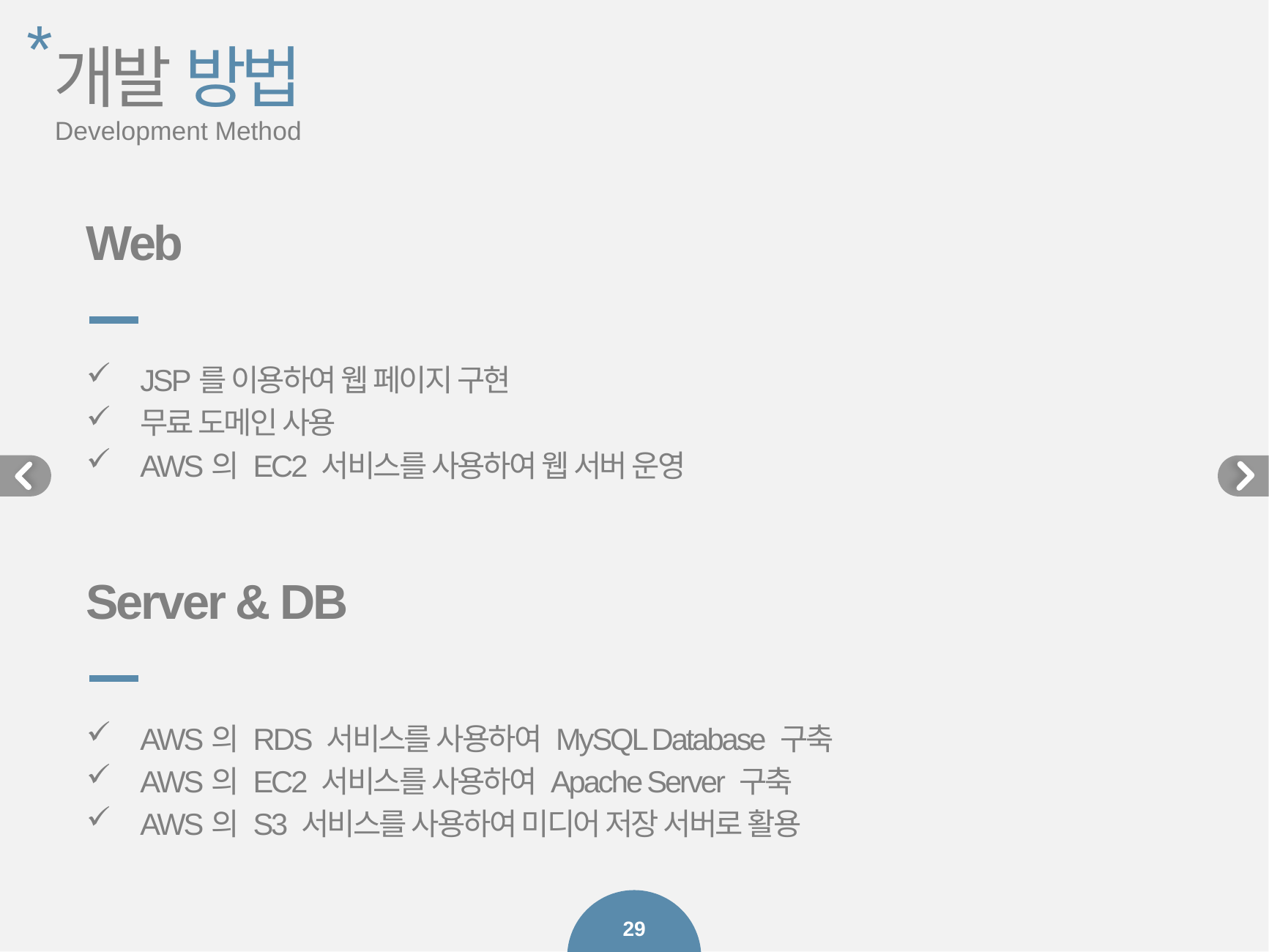

*
개발 방법
Development Method
Web
JSP를 이용하여 웹 페이지 구현
무료 도메인 사용
AWS의 EC2 서비스를 사용하여 웹 서버 운영

Server & DB
AWS의 RDS 서비스를 사용하여 MySQL Database 구축
AWS의 EC2 서비스를 사용하여 Apache Server 구축
AWS의 S3 서비스를 사용하여 미디어 저장 서버로 활용